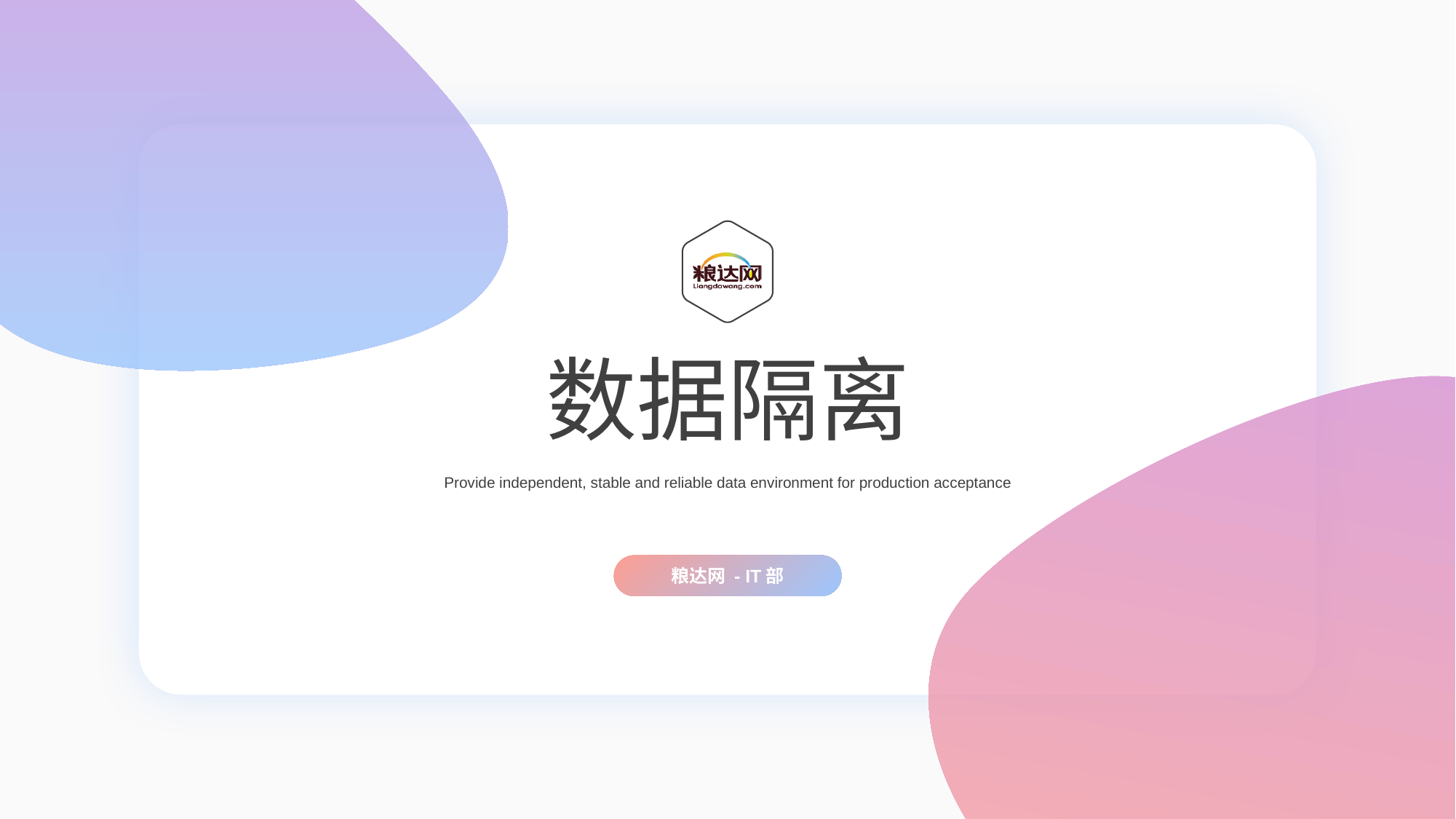

数据隔离

Provide independent, stable and reliable data environment for production acceptance
粮达网 - IT部